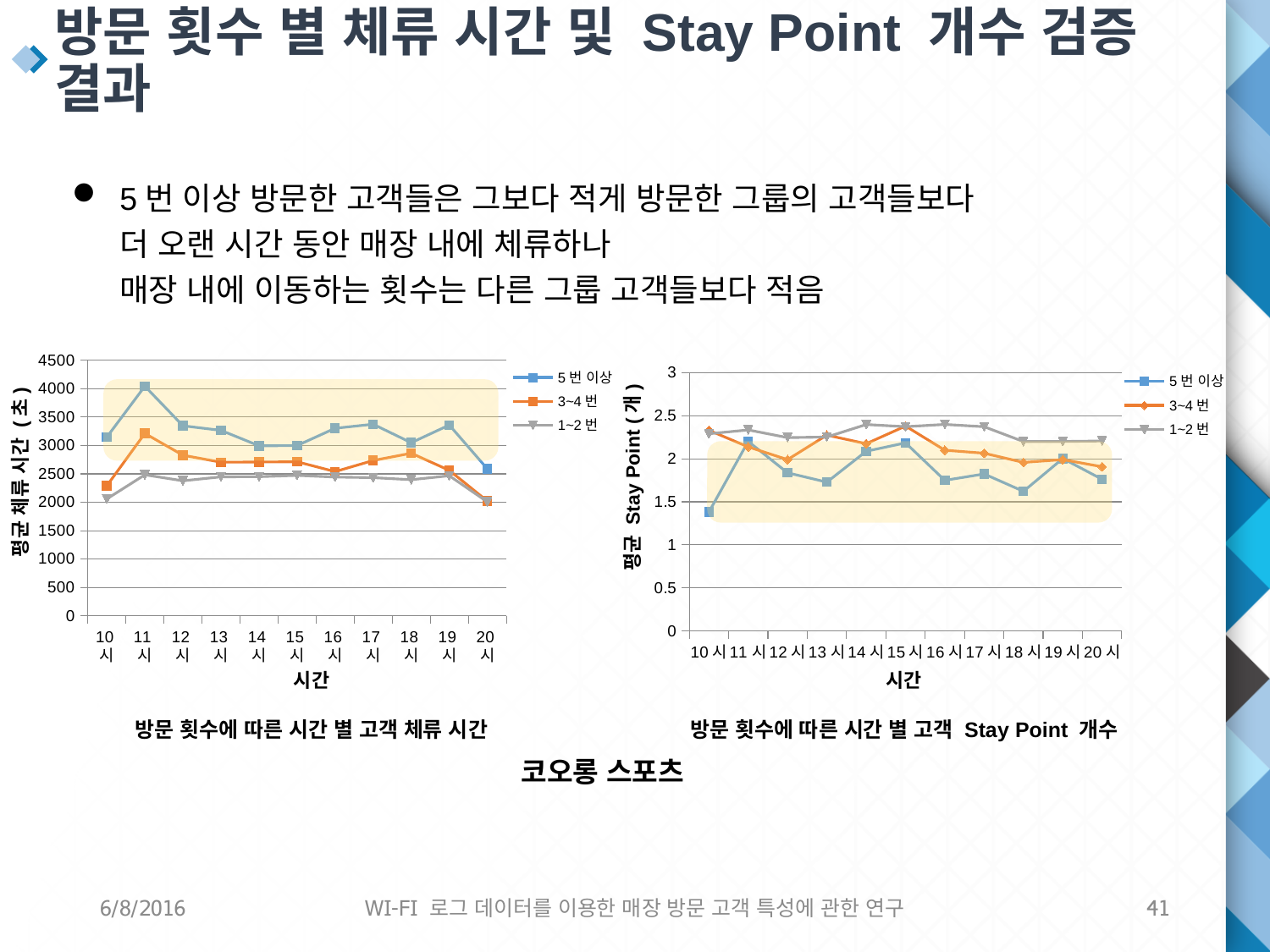

방문 횟수 별 체류 시간 및 Stay Point 개수 검증 결과

5번 이상 방문한 고객들은 그보다 적게 방문한 그룹의 고객들보다
더 오랜 시간 동안 매장 내에 체류하나
매장 내에 이동하는 횟수는 다른 그룹 고객들보다 적음

### Chart

| Category | 5번 이상 | 3~4번 | 1~2번 |
|---|---|---|---|
| 10시 | 3146.3446301587255 | 2289.5783809523796 | 2059.233976413376 |
| 11시 | 4043.953293163181 | 3212.130821101514 | 2484.2976543769487 |
| 12시 | 3347.474667443063 | 2828.628278237257 | 2378.6347437104027 |
| 13시 | 3266.108784160327 | 2705.433882712293 | 2448.13267815797 |
| 14시 | 2994.6089322995845 | 2708.834054600364 | 2450.780695587086 |
| 15시 | 2999.046393486883 | 2713.5401944050113 | 2473.4083204832486 |
| 16시 | 3303.3741274943486 | 2540.085388326576 | 2444.365729858523 |
| 17시 | 3374.5691999003257 | 2736.06053789746 | 2433.4808939761087 |
| 18시 | 3049.2415657730794 | 2864.019325645254 | 2397.5134940163703 |
| 19시 | 3360.5842602749976 | 2562.1699761416485 | 2467.349292461281 |
| 20시 | 2588.5862959183614 | 2021.0542689708584 | 2007.5370454320025 |

### Chart

| Category | 5번 이상 | 3~4번 | 1~2번 |
|---|---|---|---|
| 10시 | 1.3809523809523785 | 2.3309523809523798 | 2.29046506267587 |
| 11시 | 2.2014057371200217 | 2.1373168498168487 | 2.334722144523121 |
| 12시 | 1.8369824016563112 | 1.9904666970456415 | 2.2455681473517255 |
| 13시 | 1.7285380818994214 | 2.274455747211163 | 2.252266398105146 |
| 14시 | 2.087161531279177 | 2.1749626166255944 | 2.397577913643463 |
| 15시 | 2.184446169772254 | 2.3795050152192974 | 2.3724219276567617 |
| 16시 | 1.7493746470920344 | 2.0995599009621086 | 2.3984880199093674 |
| 17시 | 1.8238528754318215 | 2.06471852378363 | 2.3721662559000443 |
| 18시 | 1.6218871599676485 | 1.9579914693149971 | 2.1998662813276773 |
| 19시 | 2.003235423724141 | 1.990015623474264 | 2.2007575963510915 |
| 20시 | 1.7615646258503386 | 1.9073834251179744 | 2.2066863412571074 |

평균 체류 시간 (초)
평균 Stay Point (개)
시간
시간
방문 횟수에 따른 시간 별 고객 체류 시간
방문 횟수에 따른 시간 별 고객 Stay Point 개수
코오롱 스포츠
6/8/2016
WI-FI 로그 데이터를 이용한 매장 방문 고객 특성에 관한 연구
41